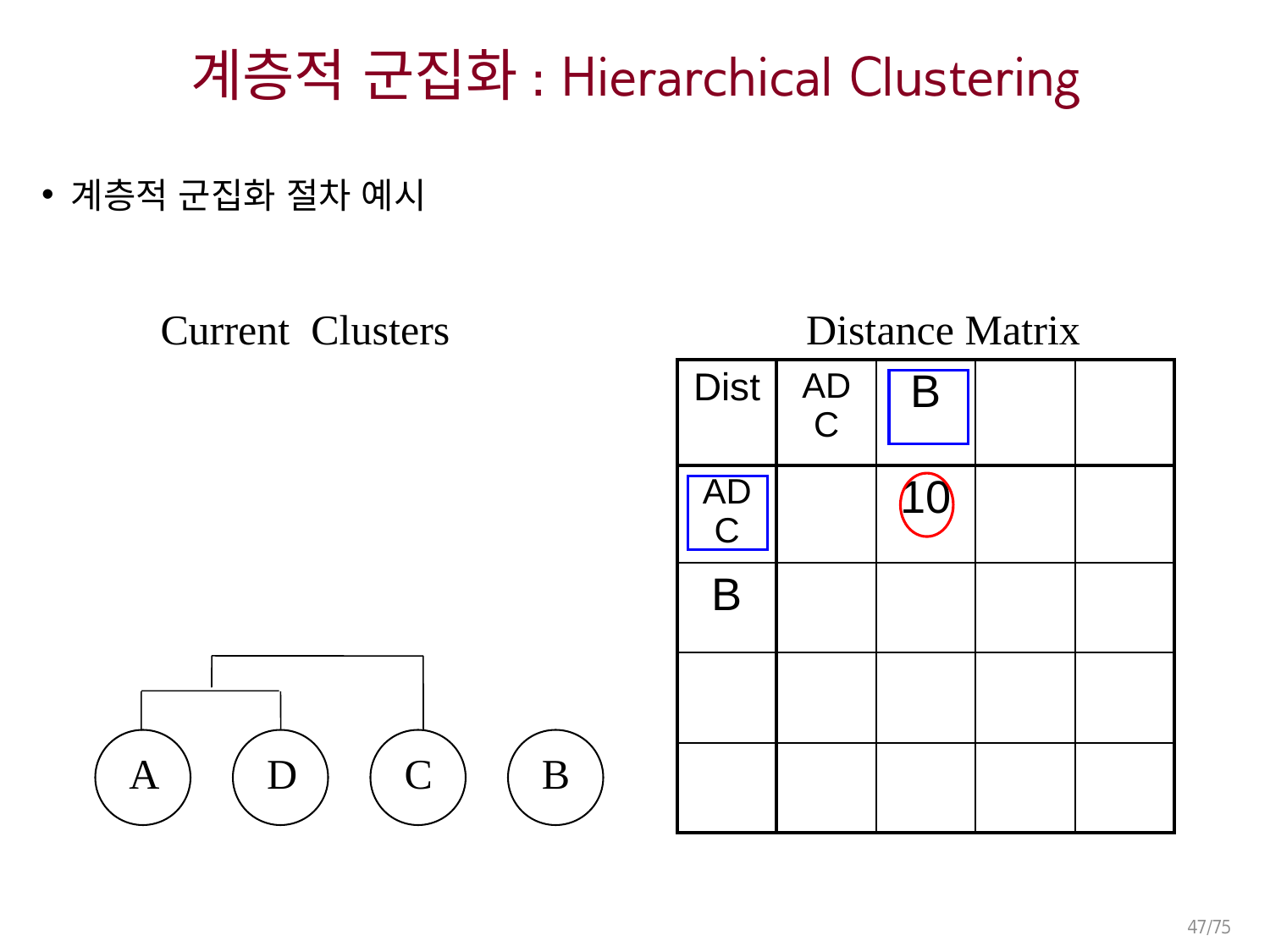

# 계층적 군집화: Hierarchical Clustering
계층적 군집화 절차 예시

Current  Clusters
Distance Matrix
| Dist | ADC | B |  |  |
| --- | --- | --- | --- | --- |
| ADC |  | 10 |  |  |
| B |  |  |  |  |
|  |  |  |  |  |
|  |  |  |  |  |

A

D

C

B
47/75